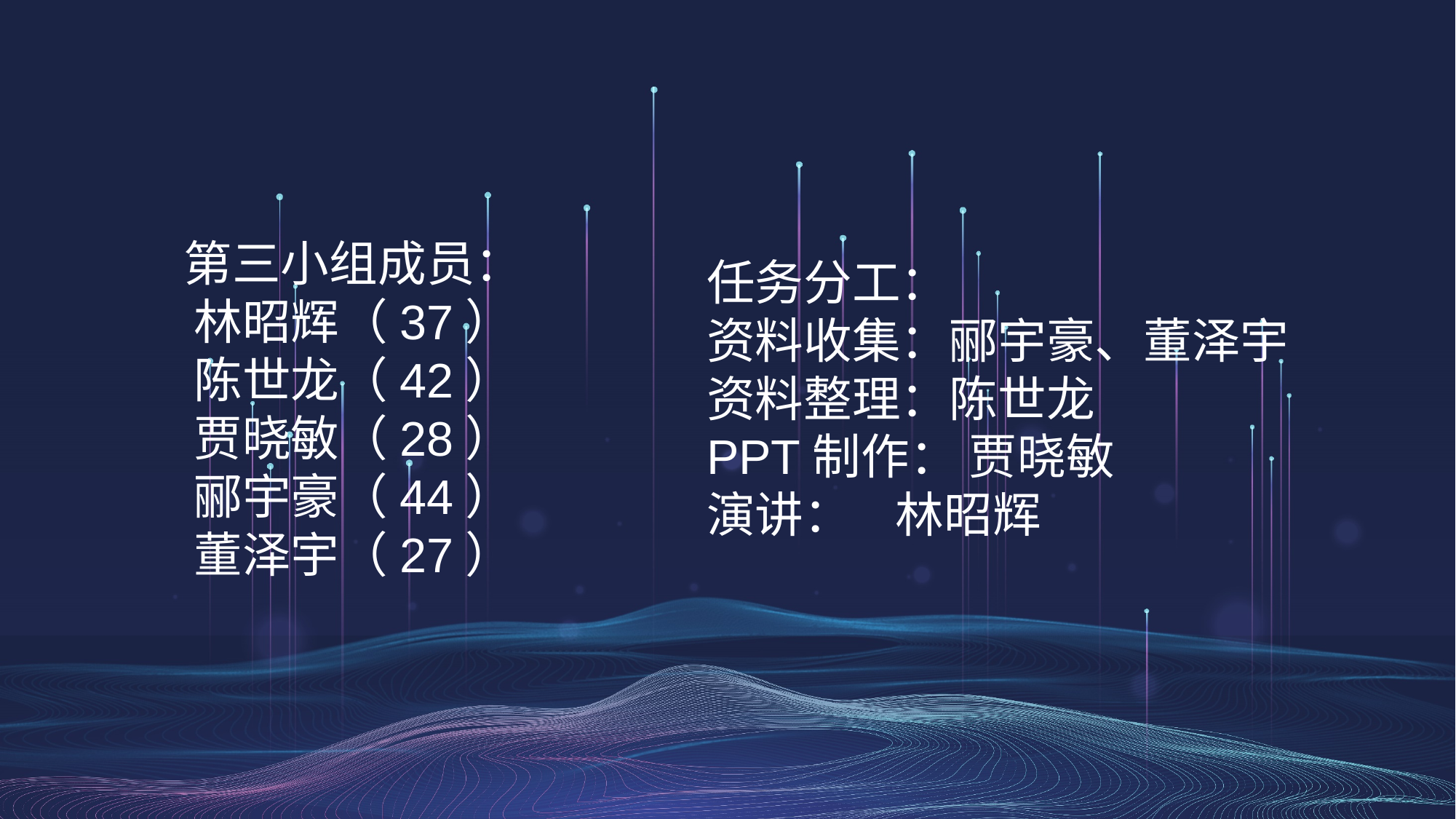

第三小组成员：
林昭辉（37）
陈世龙（42）
贾晓敏（28）
郦宇豪（44）
董泽宇（27）
任务分工：
资料收集：郦宇豪、董泽宇
资料整理：陈世龙
PPT制作： 贾晓敏
演讲：    林昭辉